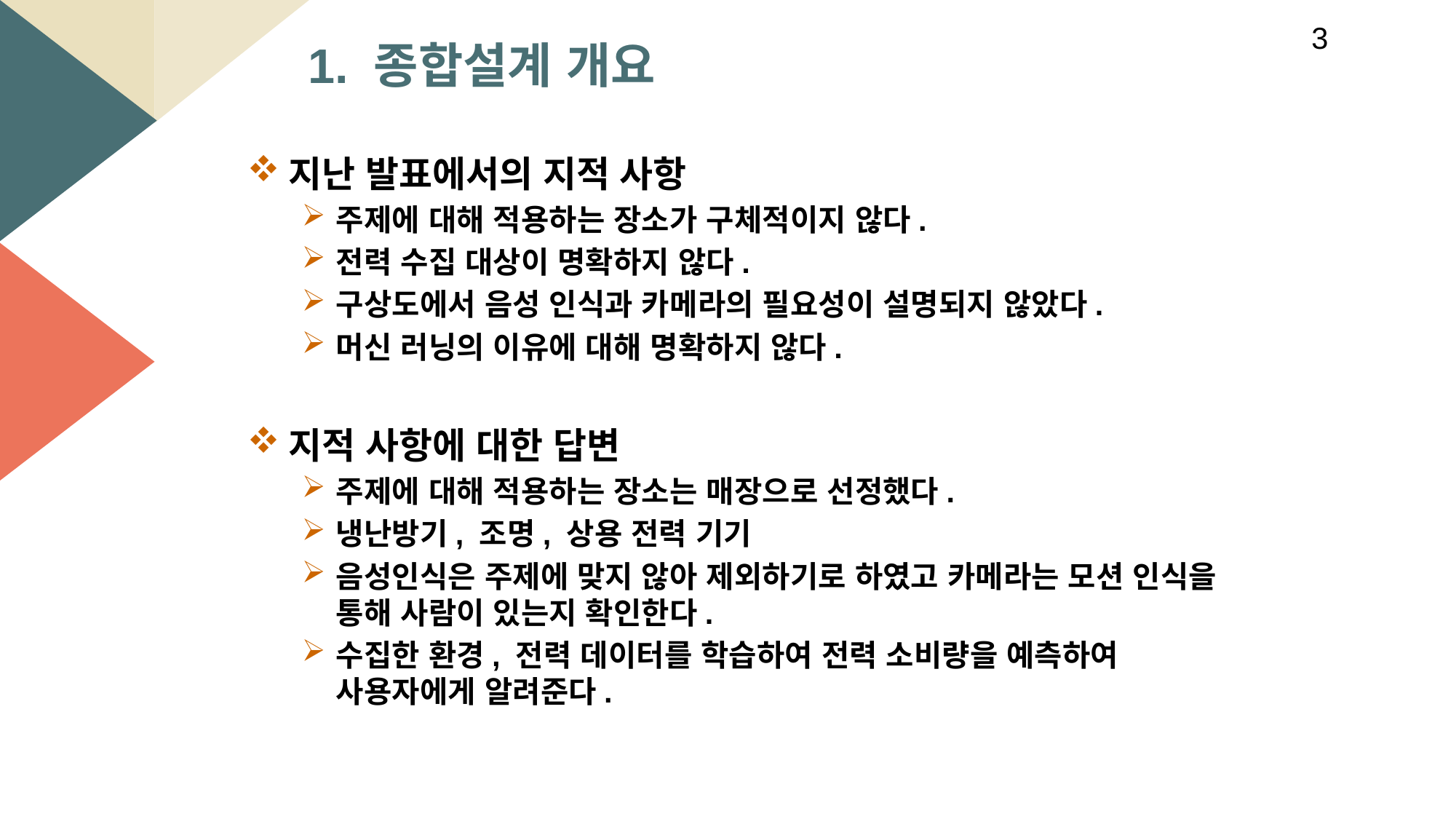

3
1. 종합설계 개요
지난 발표에서의 지적 사항
주제에 대해 적용하는 장소가 구체적이지 않다.
전력 수집 대상이 명확하지 않다.
구상도에서 음성 인식과 카메라의 필요성이 설명되지 않았다.
머신 러닝의 이유에 대해 명확하지 않다.

지적 사항에 대한 답변
주제에 대해 적용하는 장소는 매장으로 선정했다.
냉난방기, 조명, 상용 전력 기기
음성인식은 주제에 맞지 않아 제외하기로 하였고 카메라는 모션 인식을 통해 사람이 있는지 확인한다.
수집한 환경, 전력 데이터를 학습하여 전력 소비량을 예측하여 사용자에게 알려준다.